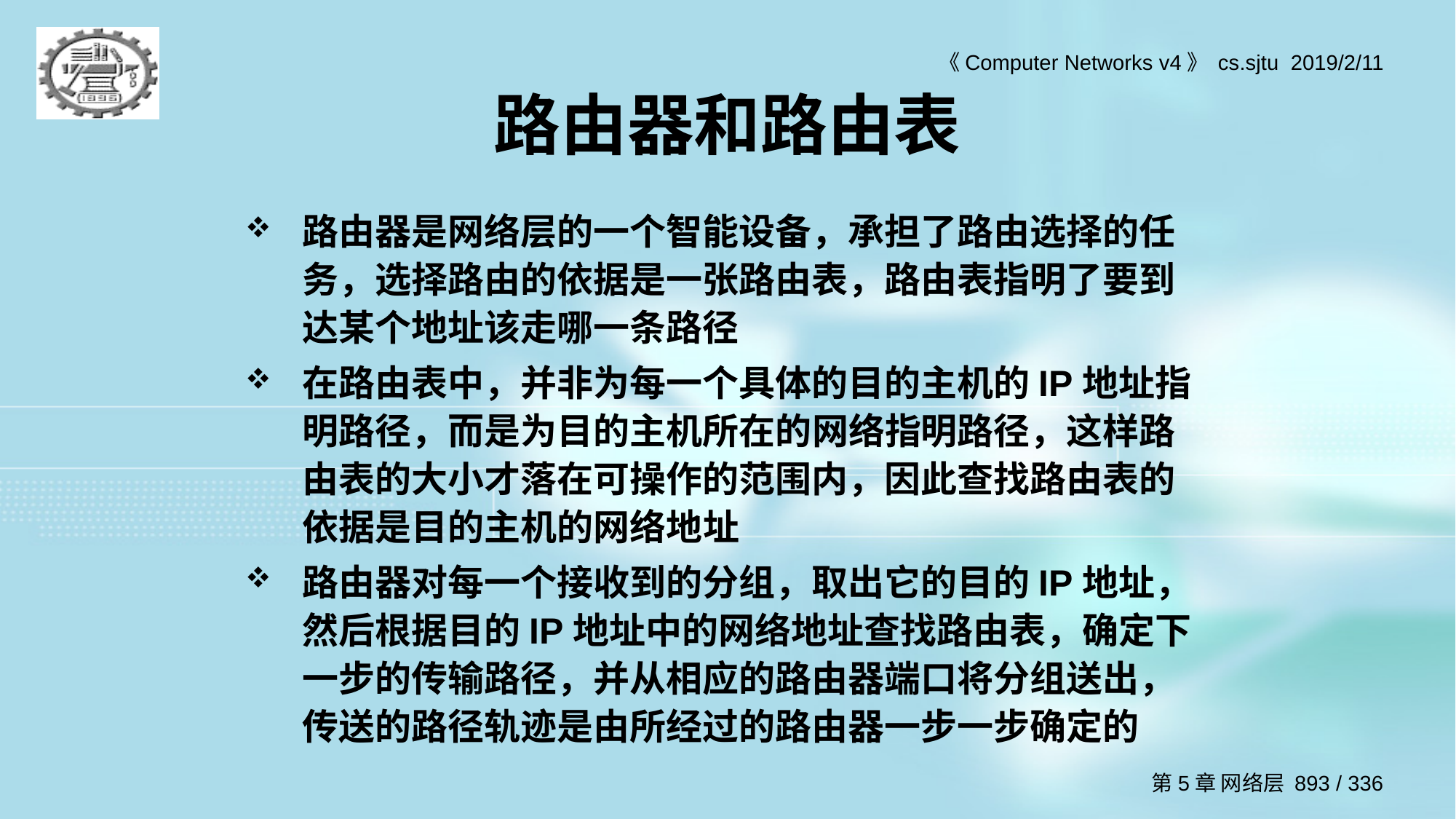

# 路由器和路由表
路由器是网络层的一个智能设备，承担了路由选择的任务，选择路由的依据是一张路由表，路由表指明了要到达某个地址该走哪一条路径
在路由表中，并非为每一个具体的目的主机的IP地址指明路径，而是为目的主机所在的网络指明路径，这样路由表的大小才落在可操作的范围内，因此查找路由表的依据是目的主机的网络地址
路由器对每一个接收到的分组，取出它的目的IP地址，然后根据目的IP地址中的网络地址查找路由表，确定下一步的传输路径，并从相应的路由器端口将分组送出，传送的路径轨迹是由所经过的路由器一步一步确定的